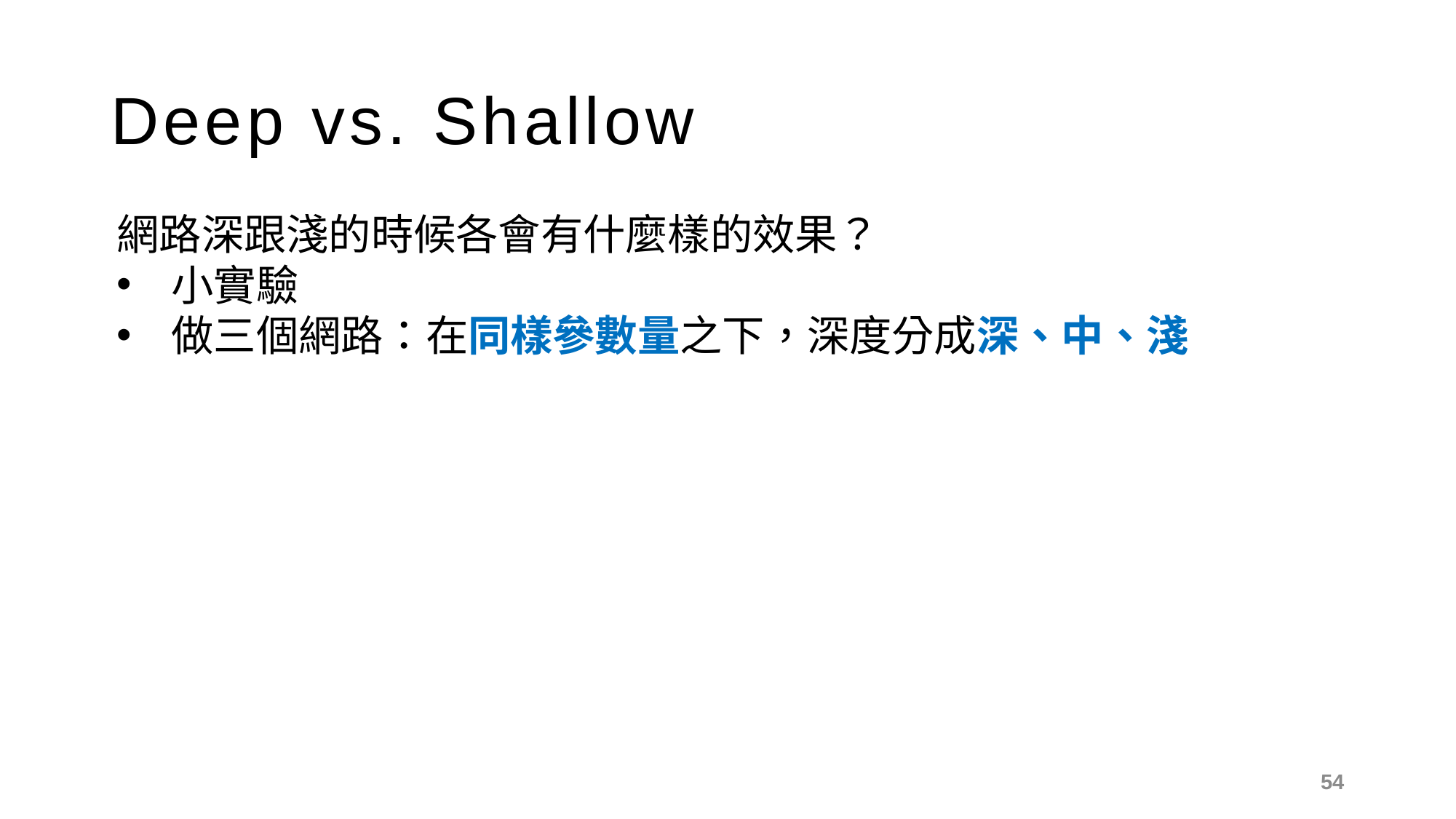

# Deep vs. Shallow
網路深跟淺的時候各會有什麼樣的效果？
小實驗
做三個網路：在同樣參數量之下，深度分成深、中、淺
54